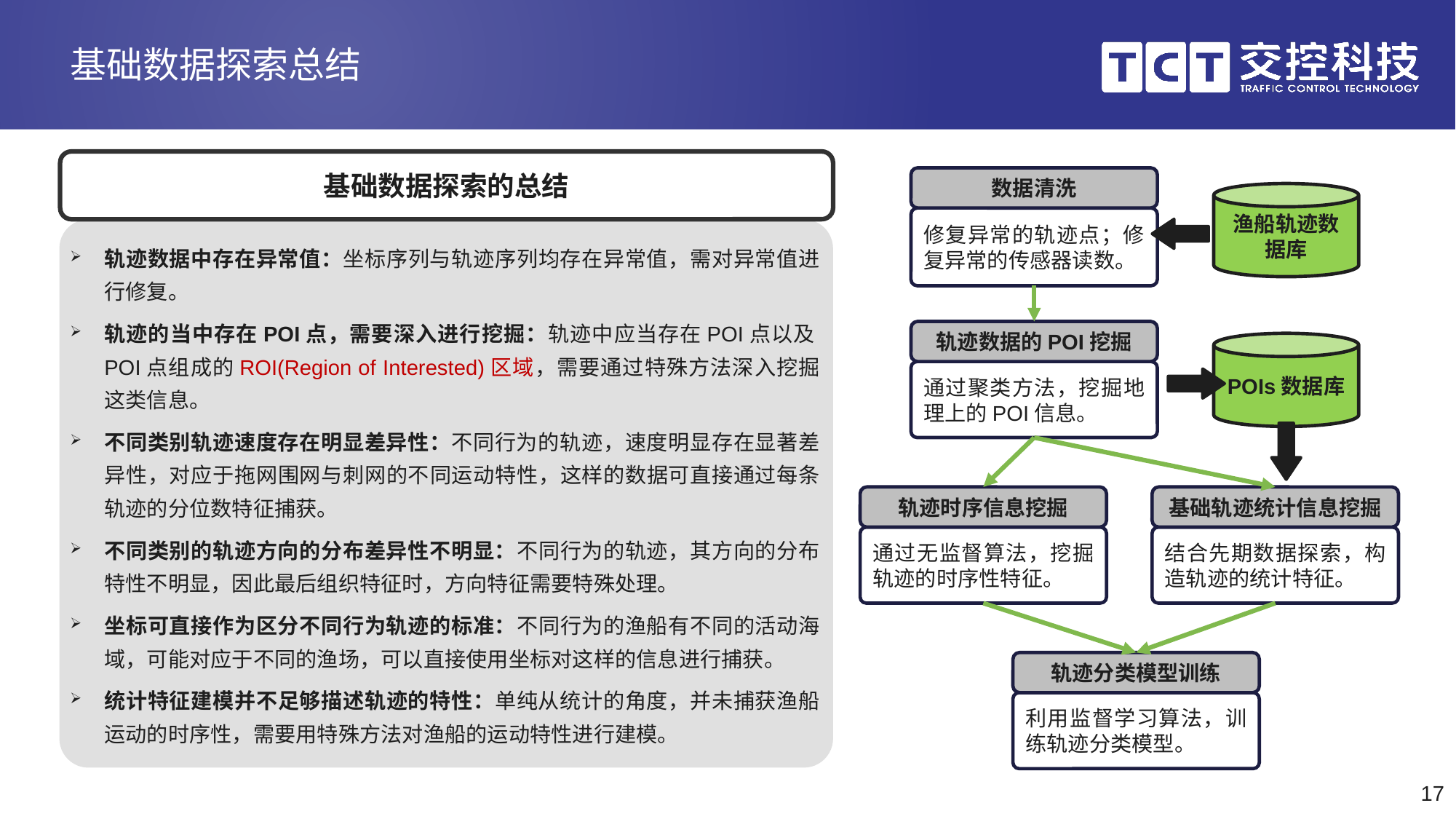

# 基础数据探索总结
基础数据探索的总结

数据清洗
修复异常的轨迹点；修复异常的传感器读数。
渔船轨迹数据库

轨迹数据中存在异常值：坐标序列与轨迹序列均存在异常值，需对异常值进行修复。
轨迹的当中存在POI点，需要深入进行挖掘：轨迹中应当存在POI点以及POI点组成的ROI(Region of Interested)区域，需要通过特殊方法深入挖掘这类信息。
不同类别轨迹速度存在明显差异性：不同行为的轨迹，速度明显存在显著差异性，对应于拖网围网与刺网的不同运动特性，这样的数据可直接通过每条轨迹的分位数特征捕获。
不同类别的轨迹方向的分布差异性不明显：不同行为的轨迹，其方向的分布特性不明显，因此最后组织特征时，方向特征需要特殊处理。
坐标可直接作为区分不同行为轨迹的标准：不同行为的渔船有不同的活动海域，可能对应于不同的渔场，可以直接使用坐标对这样的信息进行捕获。
统计特征建模并不足够描述轨迹的特性：单纯从统计的角度，并未捕获渔船运动的时序性，需要用特殊方法对渔船的运动特性进行建模。
轨迹数据的POI挖掘
通过聚类方法，挖掘地理上的POI信息。
POIs数据库

轨迹时序信息挖掘
通过无监督算法，挖掘轨迹的时序性特征。
基础轨迹统计信息挖掘
结合先期数据探索，构造轨迹的统计特征。
轨迹分类模型训练
利用监督学习算法，训练轨迹分类模型。
17